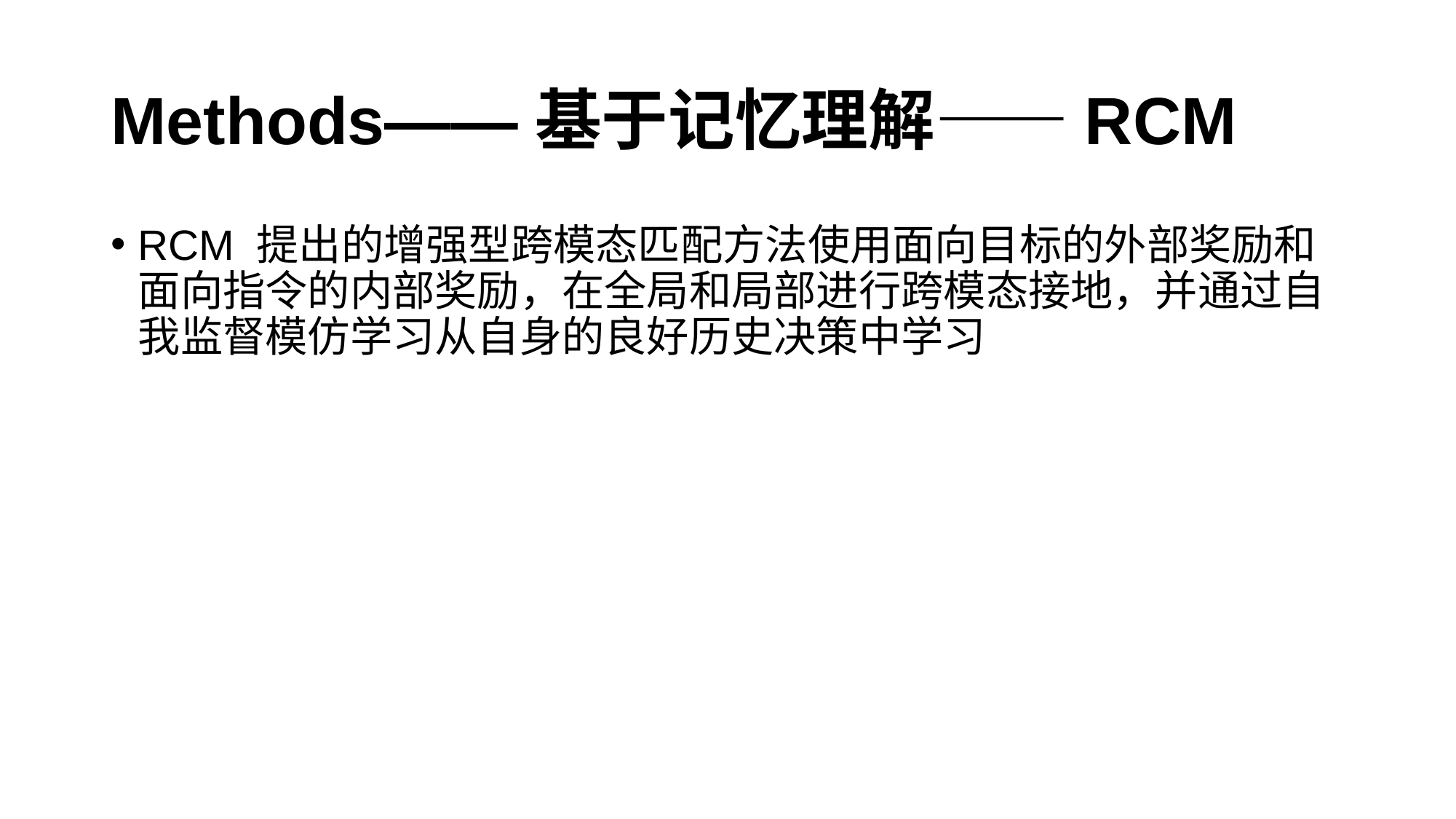

# Methods——基于记忆理解——RCM
RCM 提出的增强型跨模态匹配方法使用面向目标的外部奖励和面向指令的内部奖励，在全局和局部进行跨模态接地，并通过自我监督模仿学习从自身的良好历史决策中学习